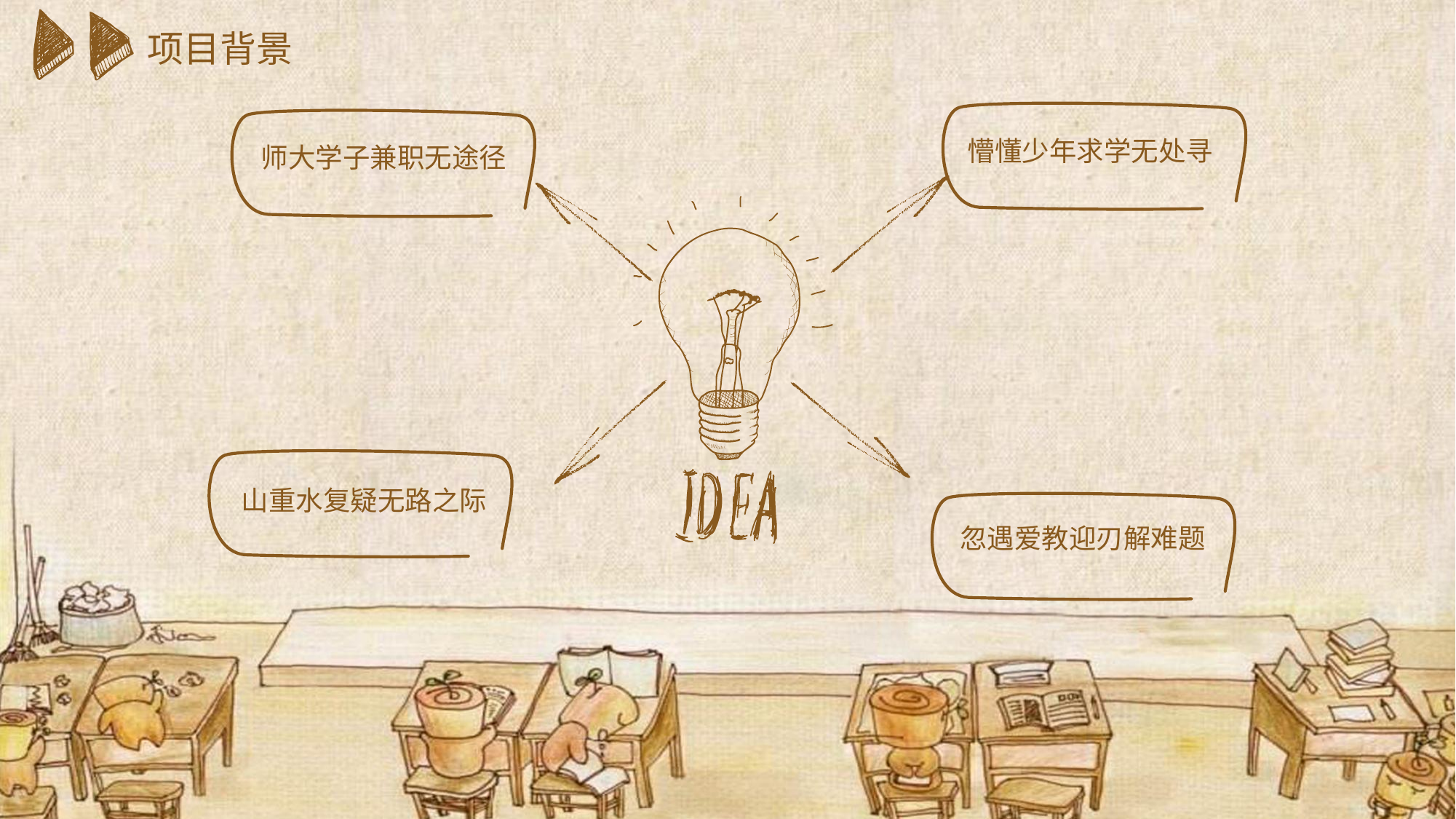

项目背景
懵懂少年求学无处寻
师大学子兼职无途径

山重水复疑无路之际
忽遇爱教迎刃解难题